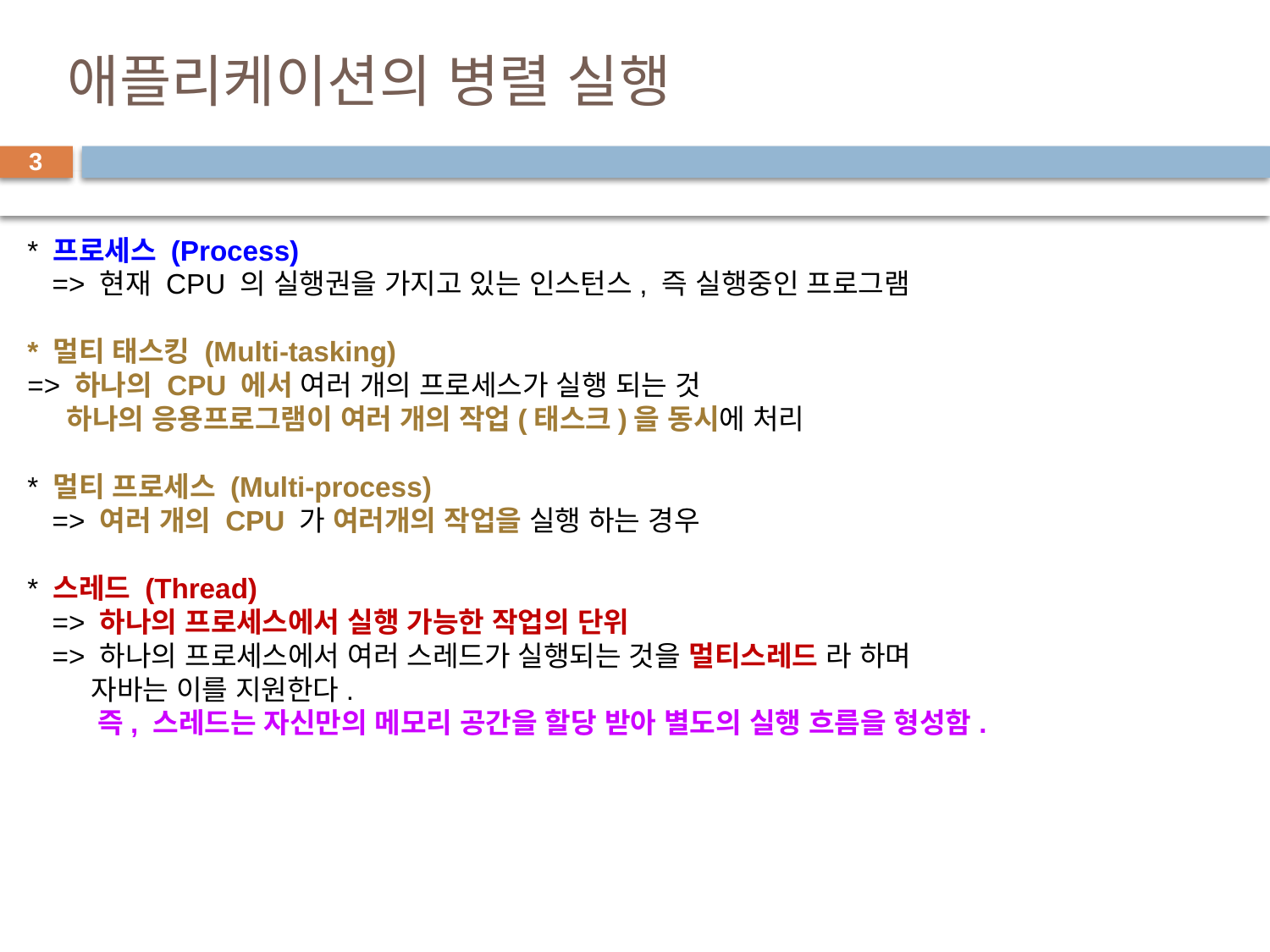

# 애플리케이션의 병렬 실행
3
* 프로세스 (Process)
=> 현재 CPU 의 실행권을 가지고 있는 인스턴스, 즉 실행중인 프로그램

* 멀티 태스킹 (Multi-tasking)
=> 하나의 CPU 에서 여러 개의 프로세스가 실행 되는 것
     하나의 응용프로그램이 여러 개의 작업(태스크)을 동시에 처리

* 멀티 프로세스 (Multi-process)
=> 여러 개의 CPU 가 여러개의 작업을 실행 하는 경우

* 스레드 (Thread)
=> 하나의 프로세스에서 실행 가능한 작업의 단위
=> 하나의 프로세스에서 여러 스레드가 실행되는 것을 멀티스레드 라 하며
     자바는 이를 지원한다.
     즉, 스레드는 자신만의 메모리 공간을 할당 받아 별도의 실행 흐름을 형성함.